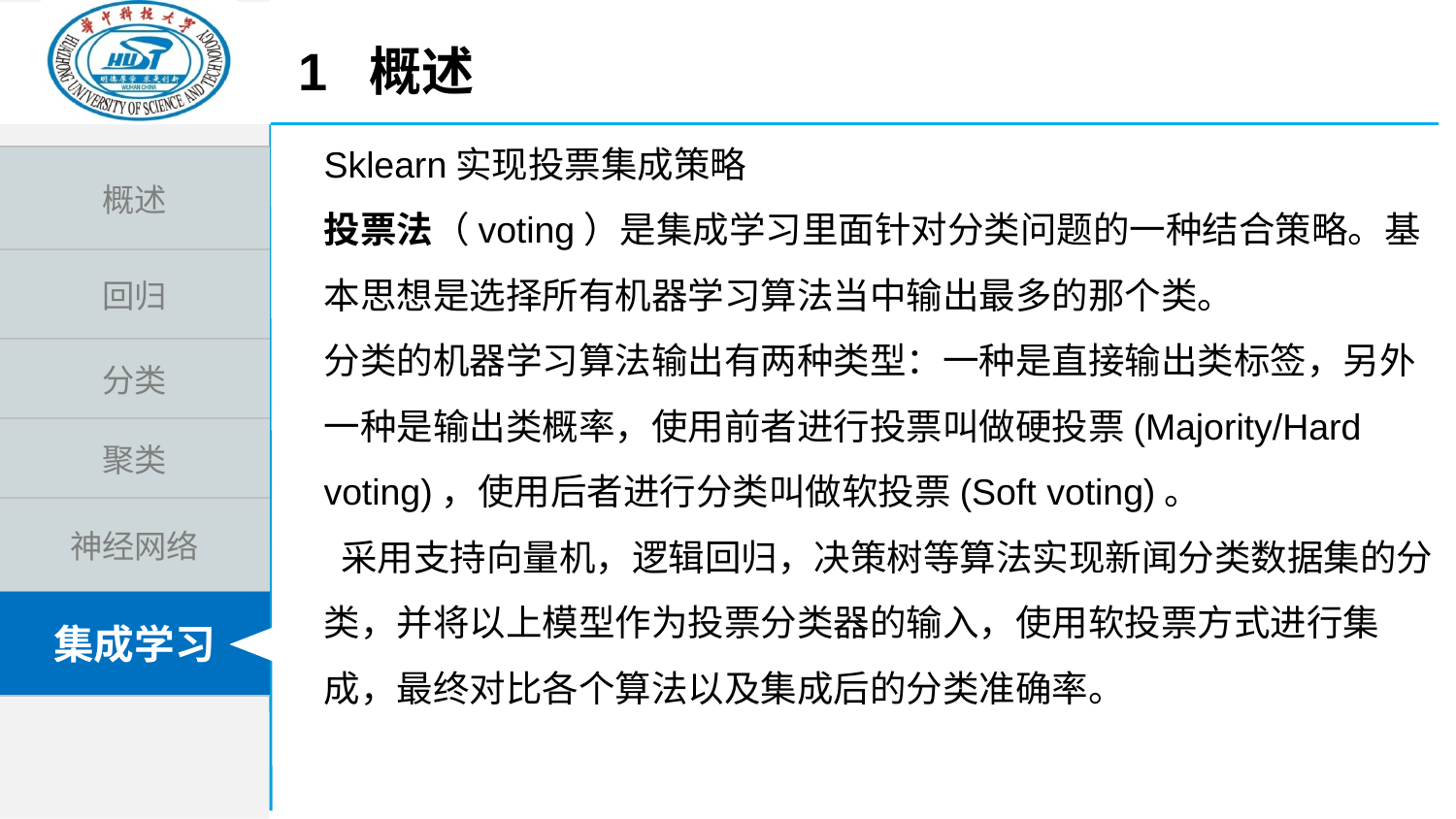

1  概述

Sklearn实现投票集成策略
投票法（voting）是集成学习里面针对分类问题的一种结合策略。基本思想是选择所有机器学习算法当中输出最多的那个类。
分类的机器学习算法输出有两种类型：一种是直接输出类标签，另外一种是输出类概率，使用前者进行投票叫做硬投票(Majority/Hard voting)，使用后者进行分类叫做软投票(Soft voting)。
 采用支持向量机，逻辑回归，决策树等算法实现新闻分类数据集的分类，并将以上模型作为投票分类器的输入，使用软投票方式进行集成，最终对比各个算法以及集成后的分类准确率。